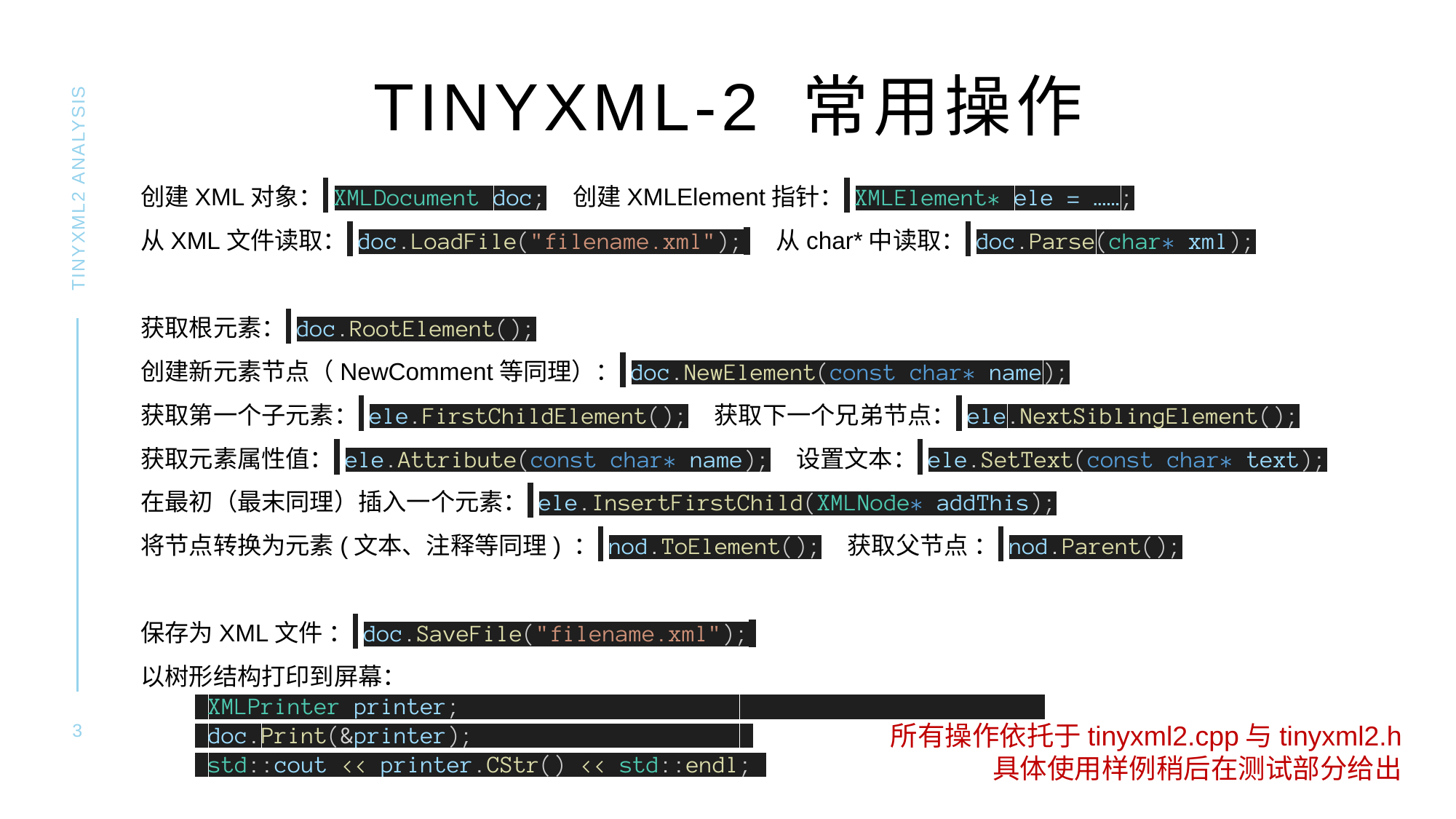

# TINYXML-2 常用操作
创建XML对象： XMLDocument doc;   创建XMLElement指针： XMLElement* ele = ……;
从XML文件读取： doc.LoadFile("filename.xml");    从char*中读取： doc.Parse(char* xml);

获取根元素： doc.RootElement();
创建新元素节点（NewComment等同理）： doc.NewElement(const char* name);
获取第一个子元素： ele.FirstChildElement();   获取下一个兄弟节点： ele.NextSiblingElement();
获取元素属性值： ele.Attribute(const char* name);   设置文本： ele.SetText(const char* text);
在最初（最末同理）插入一个元素： ele.InsertFirstChild(XMLNode* addThis);
将节点转换为元素(文本、注释等同理) ： nod.ToElement();   获取父节点 ： nod.Parent();

保存为XML文件 ： doc.SaveFile("filename.xml");
以树形结构打印到屏幕：
 XMLPrinter printer;                     ;
 doc.Print(&printer);                    ;
 std::cout << printer.CStr() << std::endl;
TINYXML2 ANALYSIS

所有操作依托于tinyxml2.cpp与tinyxml2.h
具体使用样例稍后在测试部分给出
3